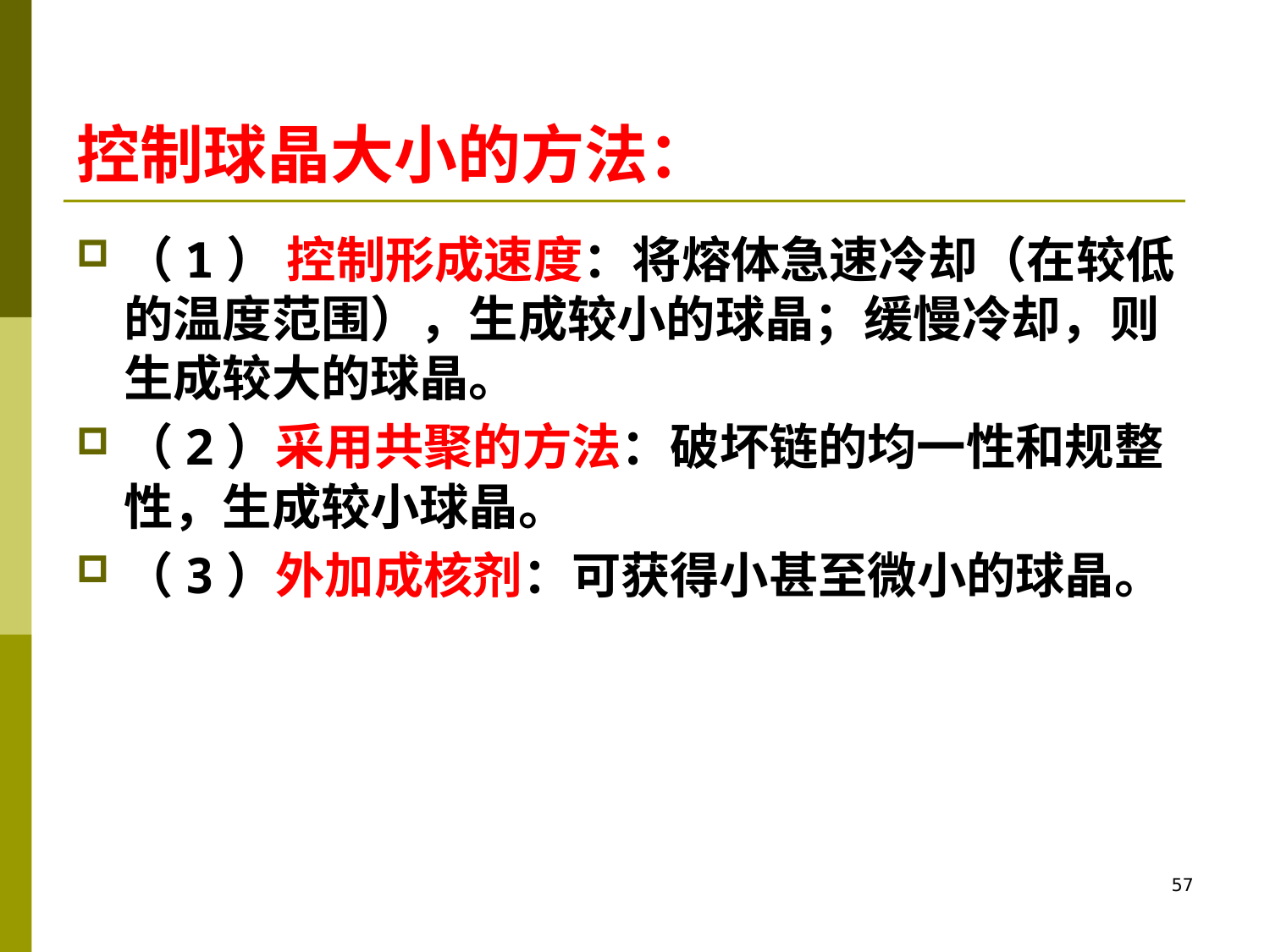

# 控制球晶大小的方法：
（1） 控制形成速度：将熔体急速冷却（在较低的温度范围），生成较小的球晶；缓慢冷却，则生成较大的球晶。
（2）采用共聚的方法：破坏链的均一性和规整性，生成较小球晶。
（3）外加成核剂：可获得小甚至微小的球晶。
57